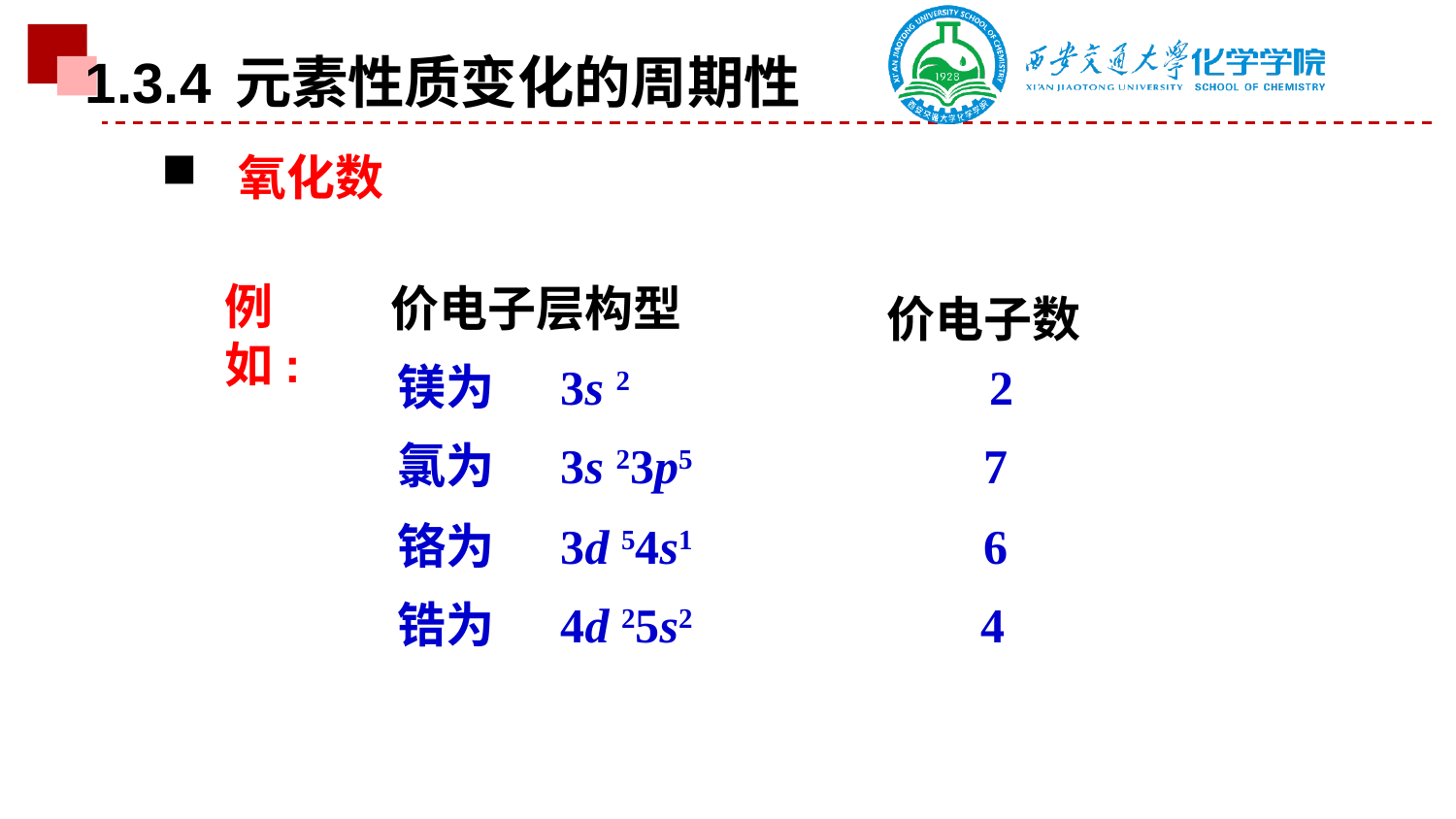

1.3.4 元素性质变化的周期性
 氧化数

  镁为     3s 2                              2
  氯为     3s 23p5                        7
  铬为     3d 54s1                        6
  锆为     4d 25s2                         4

例如:
价电子层构型
  价电子数